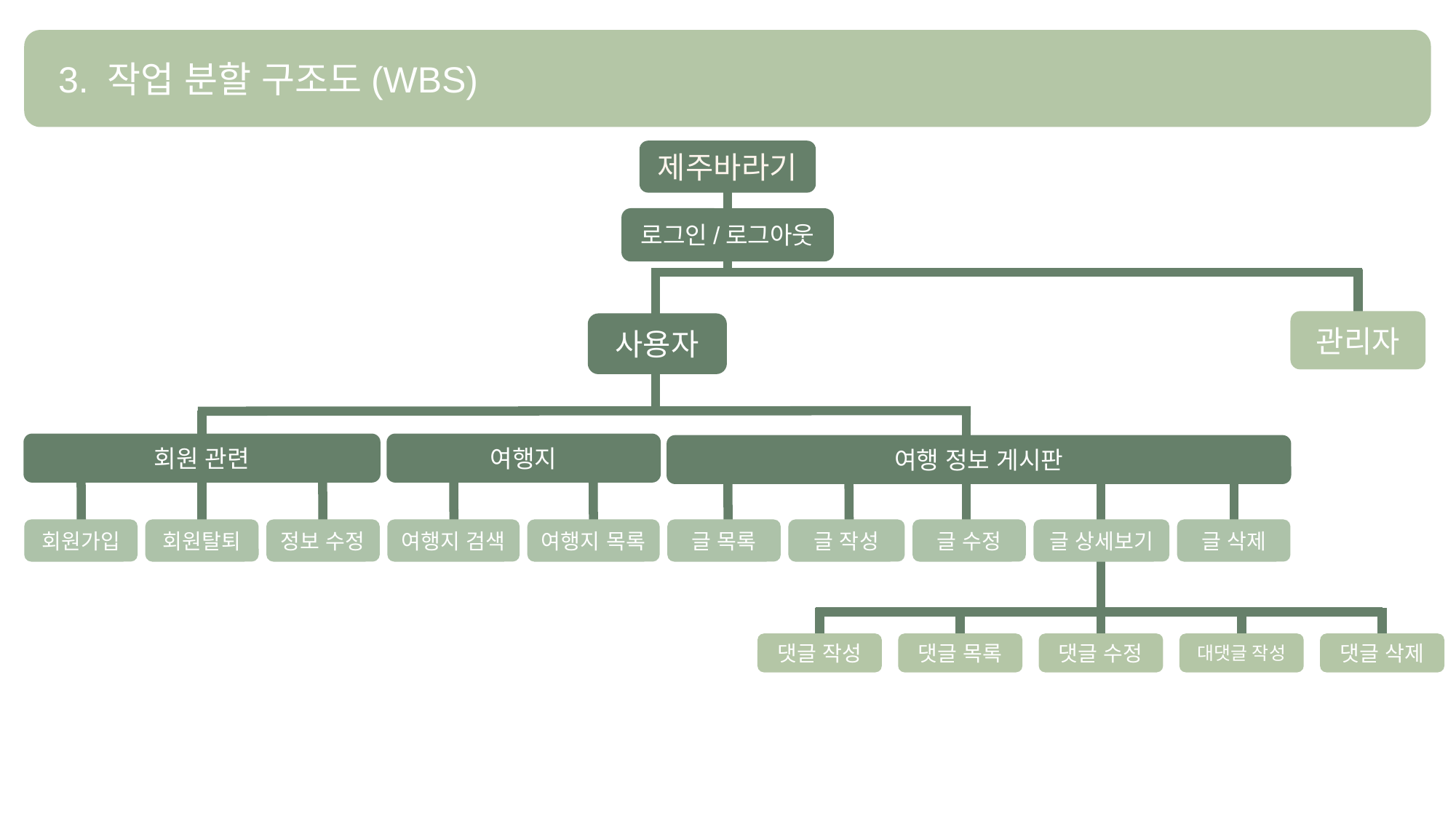

3. 작업 분할 구조도(WBS)
제주바라기
로그인/로그아웃
관리자
사용자
회원 관련
여행지
여행 정보 게시판
회원가입
회원탈퇴
정보 수정
여행지 검색
여행지 목록
글 목록
글 작성
글 수정
글 상세보기
글 삭제
댓글 작성
댓글 목록
댓글 수정
대댓글 작성
댓글 삭제